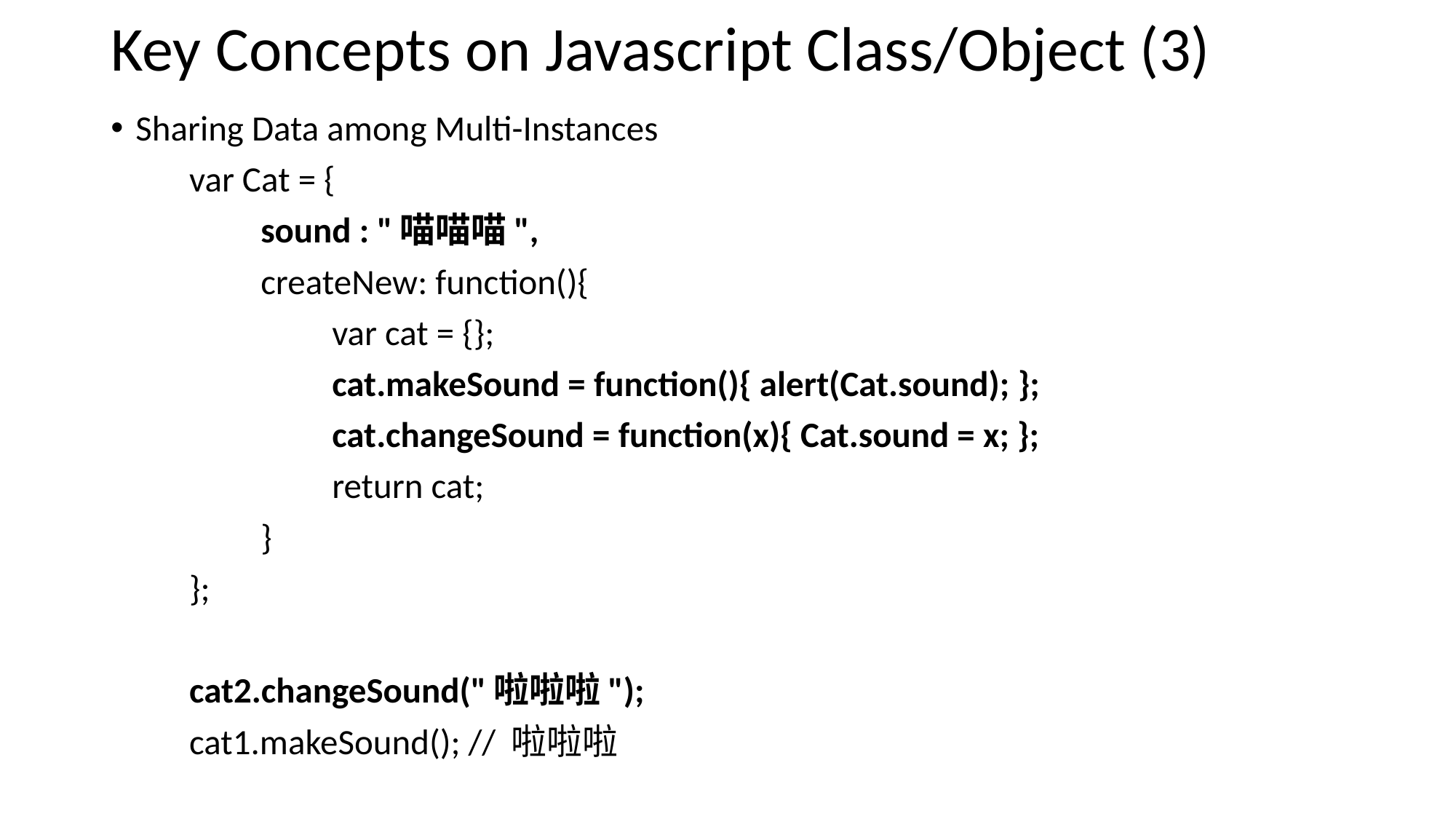

# Key Concepts on Javascript Class/Object (3)
Sharing Data among Multi-Instances
　　var Cat = {
　　　　sound : "喵喵喵",
　　　　createNew: function(){
　　　　　　var cat = {};
　　　　　　cat.makeSound = function(){ alert(Cat.sound); };
　　　　　　cat.changeSound = function(x){ Cat.sound = x; };
　　　　　　return cat;
　　　　}
　　};

　　cat2.changeSound("啦啦啦");
　　cat1.makeSound(); // 啦啦啦